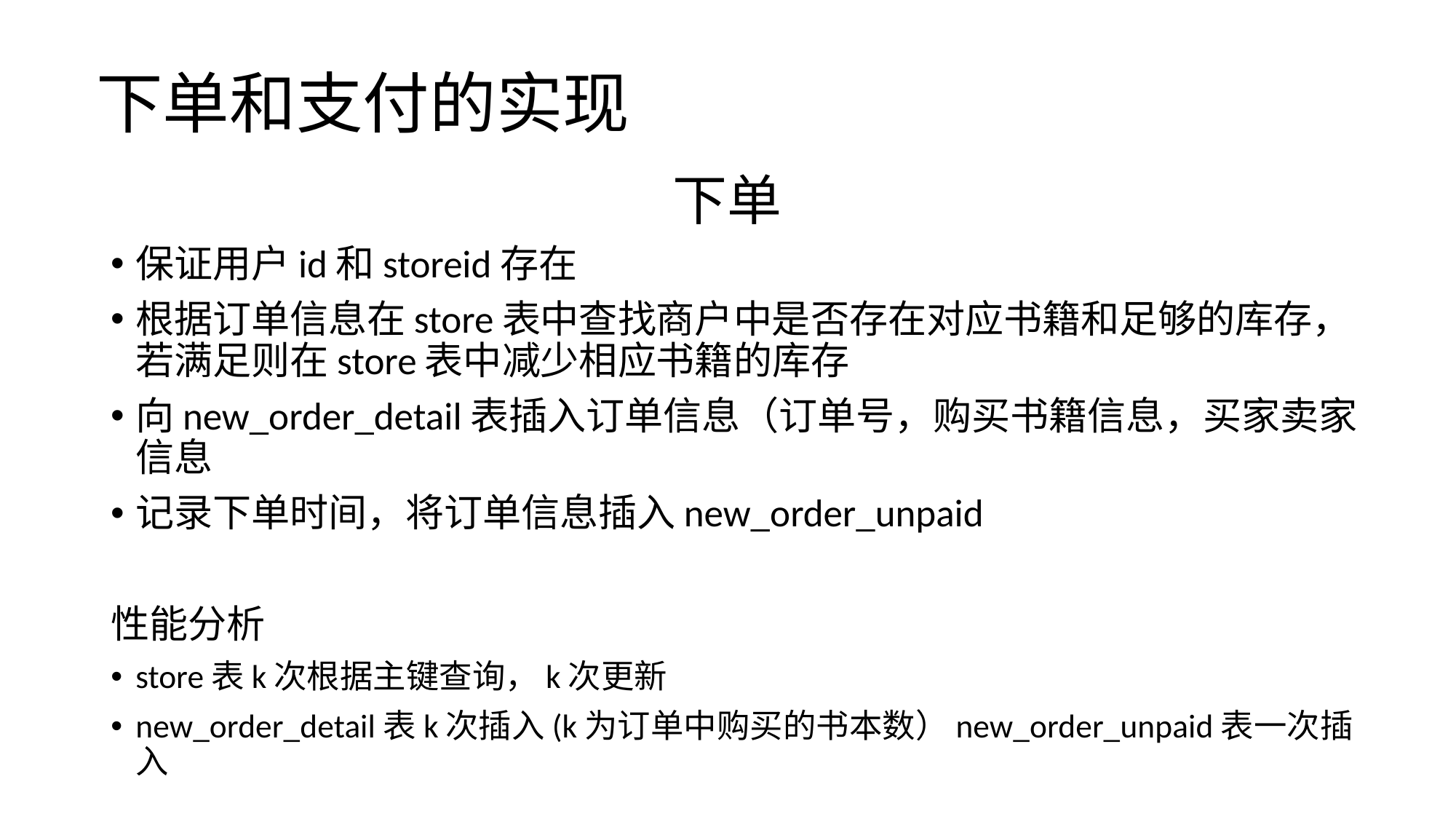

# 下单和支付的实现
下单
保证用户id和storeid存在
根据订单信息在store表中查找商户中是否存在对应书籍和足够的库存，若满足则在store表中减少相应书籍的库存
向new_order_detail表插入订单信息（订单号，购买书籍信息，买家卖家信息
记录下单时间，将订单信息插入new_order_unpaid

性能分析
store表k次根据主键查询，k次更新
new_order_detail表k次插入(k为订单中购买的书本数）new_order_unpaid表一次插入